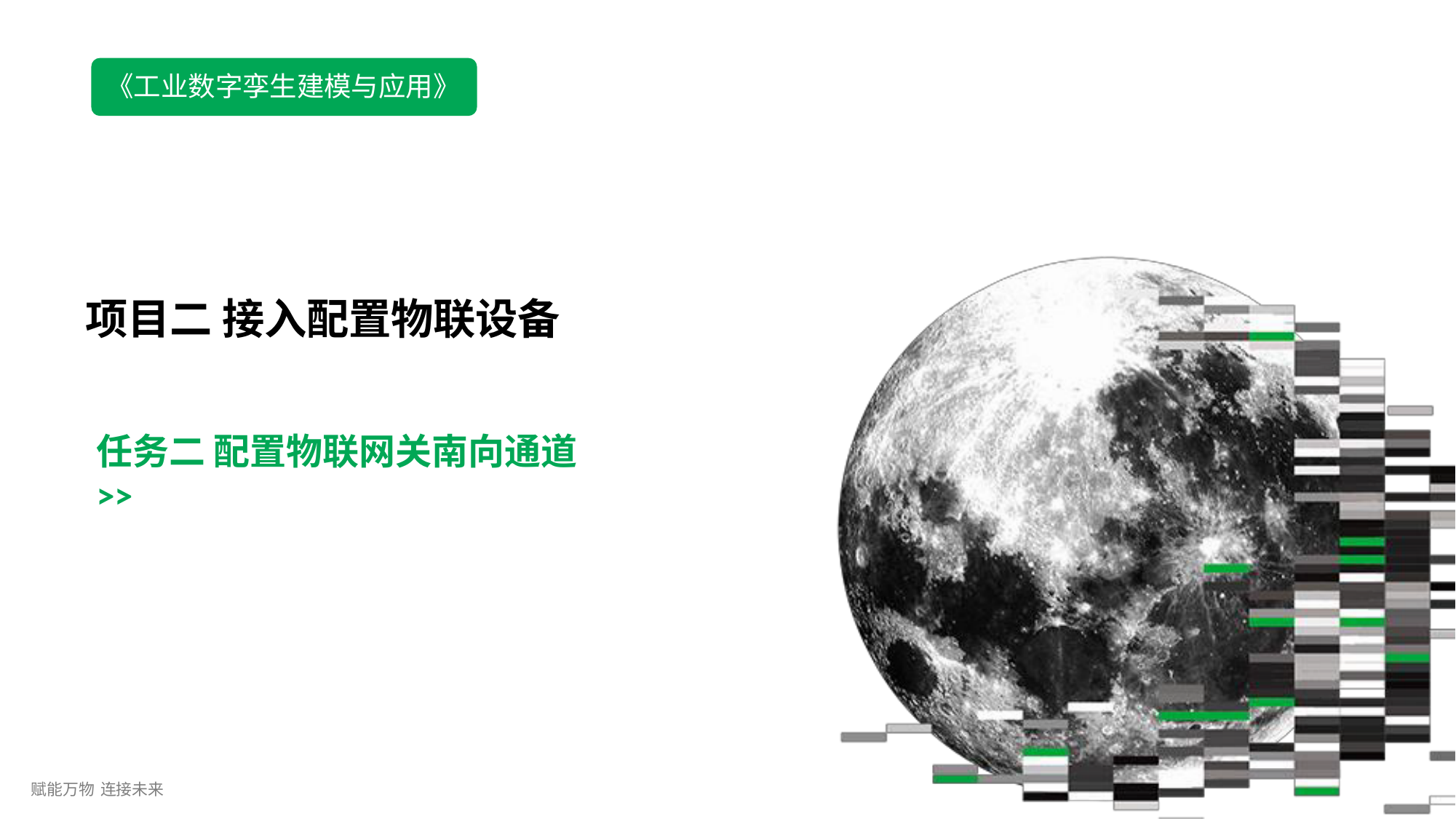

《工业数字孪生建模与应用》

项目二接入配置物联设备
任务二配置物联网关南向通道>>
赋能万物 连接未来